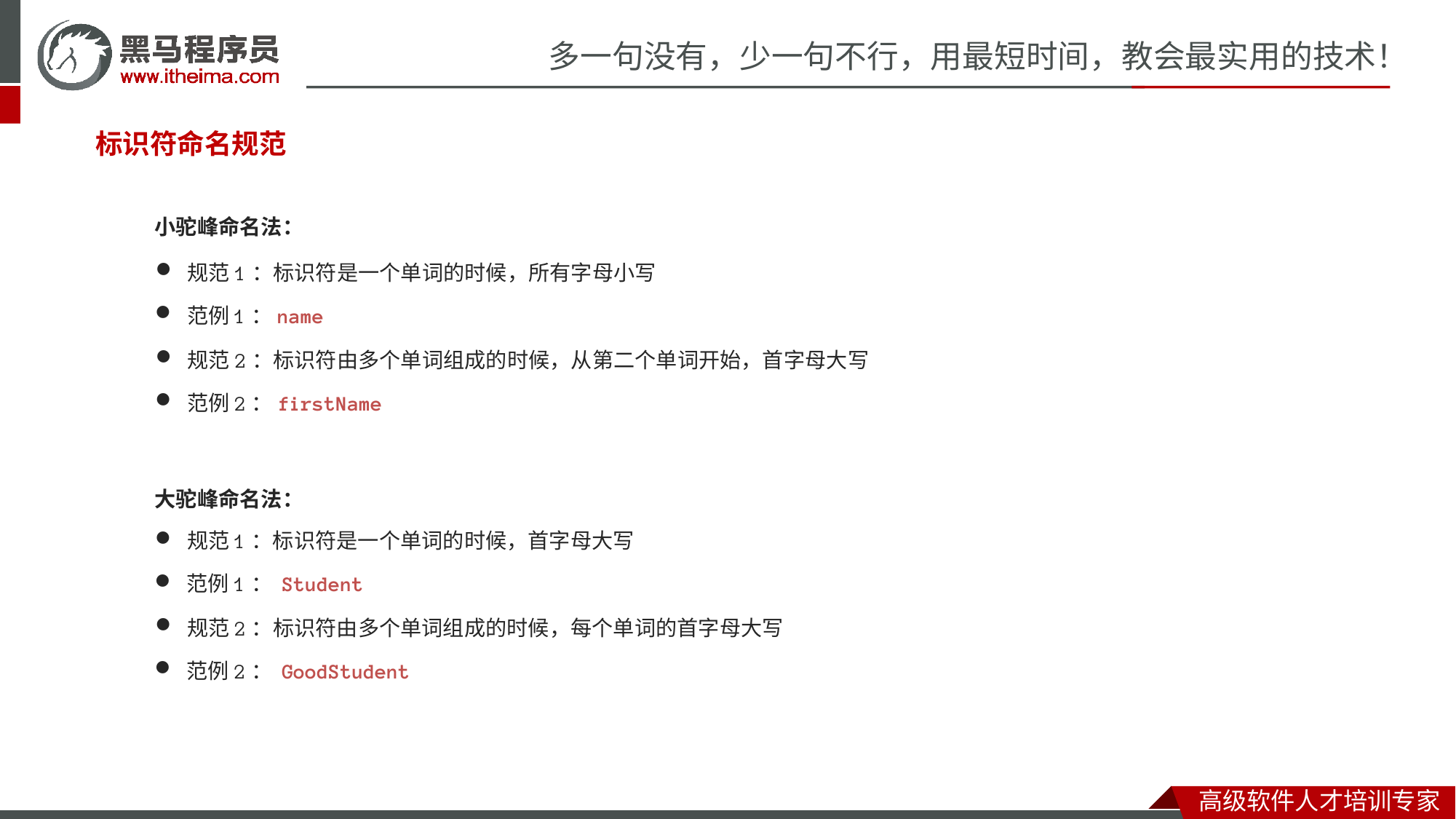

#
标识符命名规范
小驼峰命名法：
规范1：标识符是一个单词的时候，所有字母小写
范例1：name
规范2：标识符由多个单词组成的时候，从第二个单词开始，首字母大写
范例2：firstName
大驼峰命名法：
规范1：标识符是一个单词的时候，首字母大写
范例1： Student
规范2：标识符由多个单词组成的时候，每个单词的首字母大写
范例2： GoodStudent